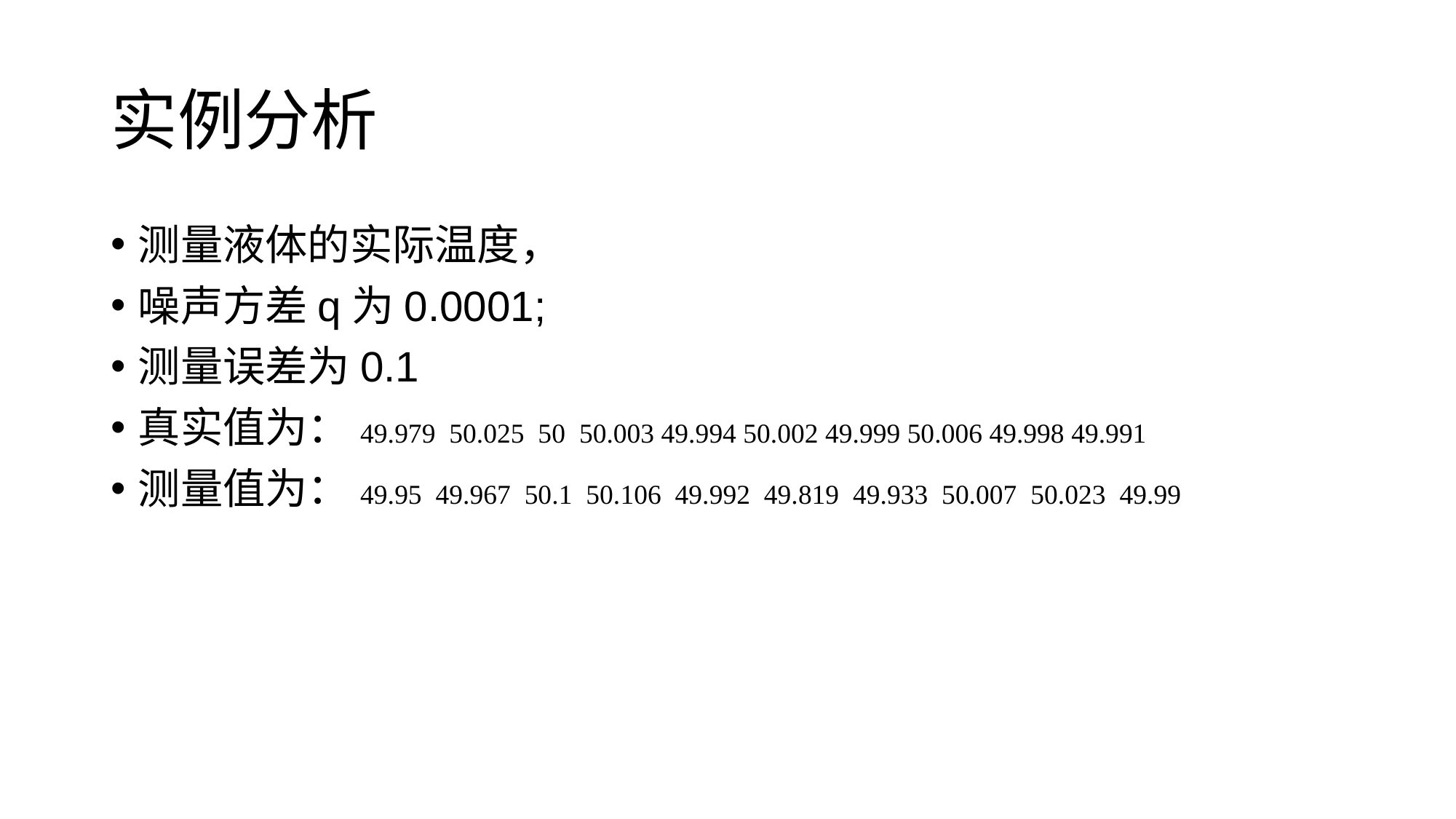

# 实例分析
测量液体的实际温度，
噪声方差q为0.0001;
测量误差为0.1
真实值为：49.979  50.025  50  50.003 49.994 50.002 49.999 50.006 49.998 49.991
测量值为：49.95  49.967  50.1  50.106  49.992  49.819  49.933  50.007  50.023  49.99